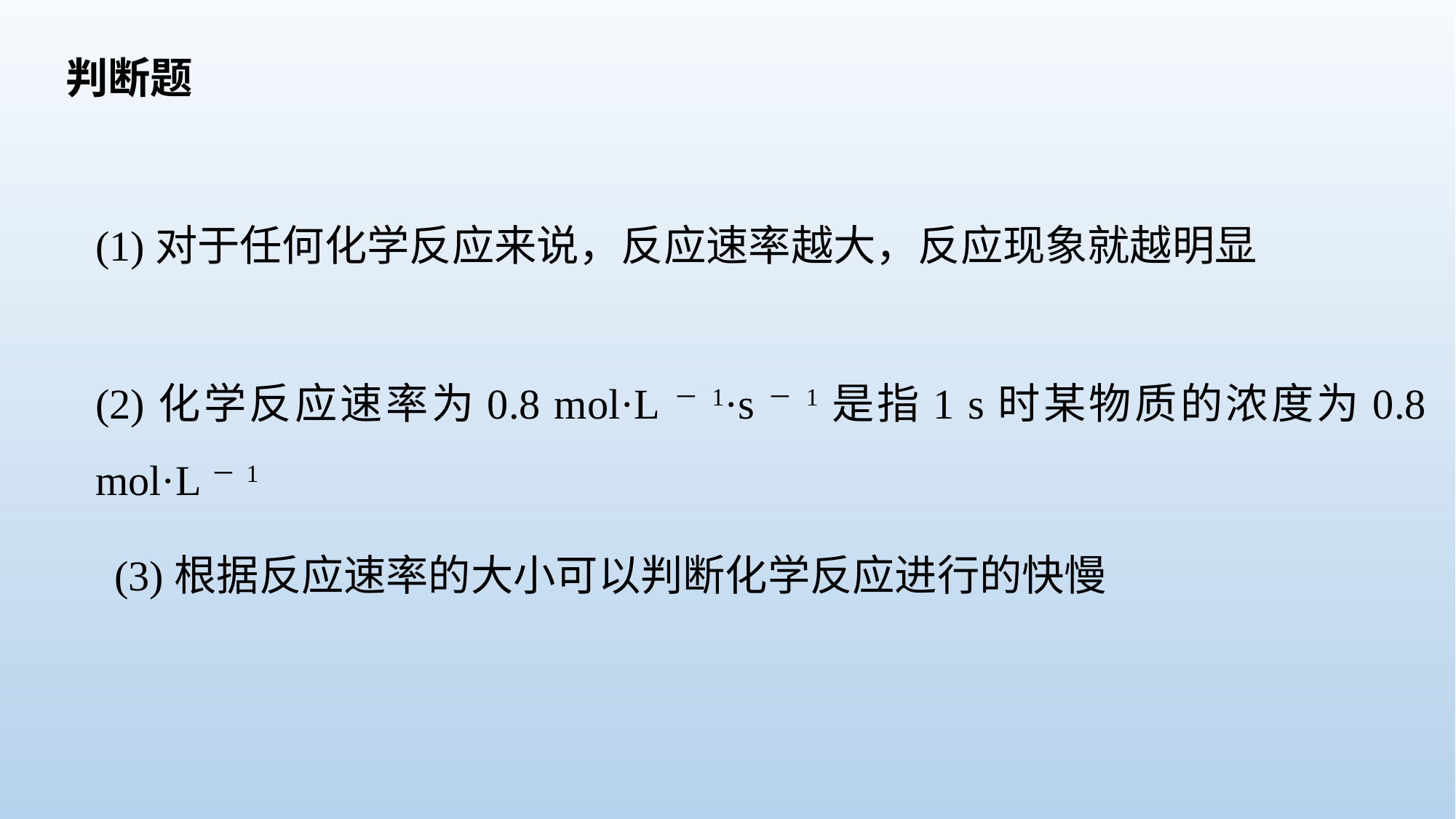

判断题
(1)对于任何化学反应来说，反应速率越大，反应现象就越明显
(2)化学反应速率为0.8 mol·L－1·s－1是指1 s时某物质的浓度为0.8 mol·L－1
(3)根据反应速率的大小可以判断化学反应进行的快慢